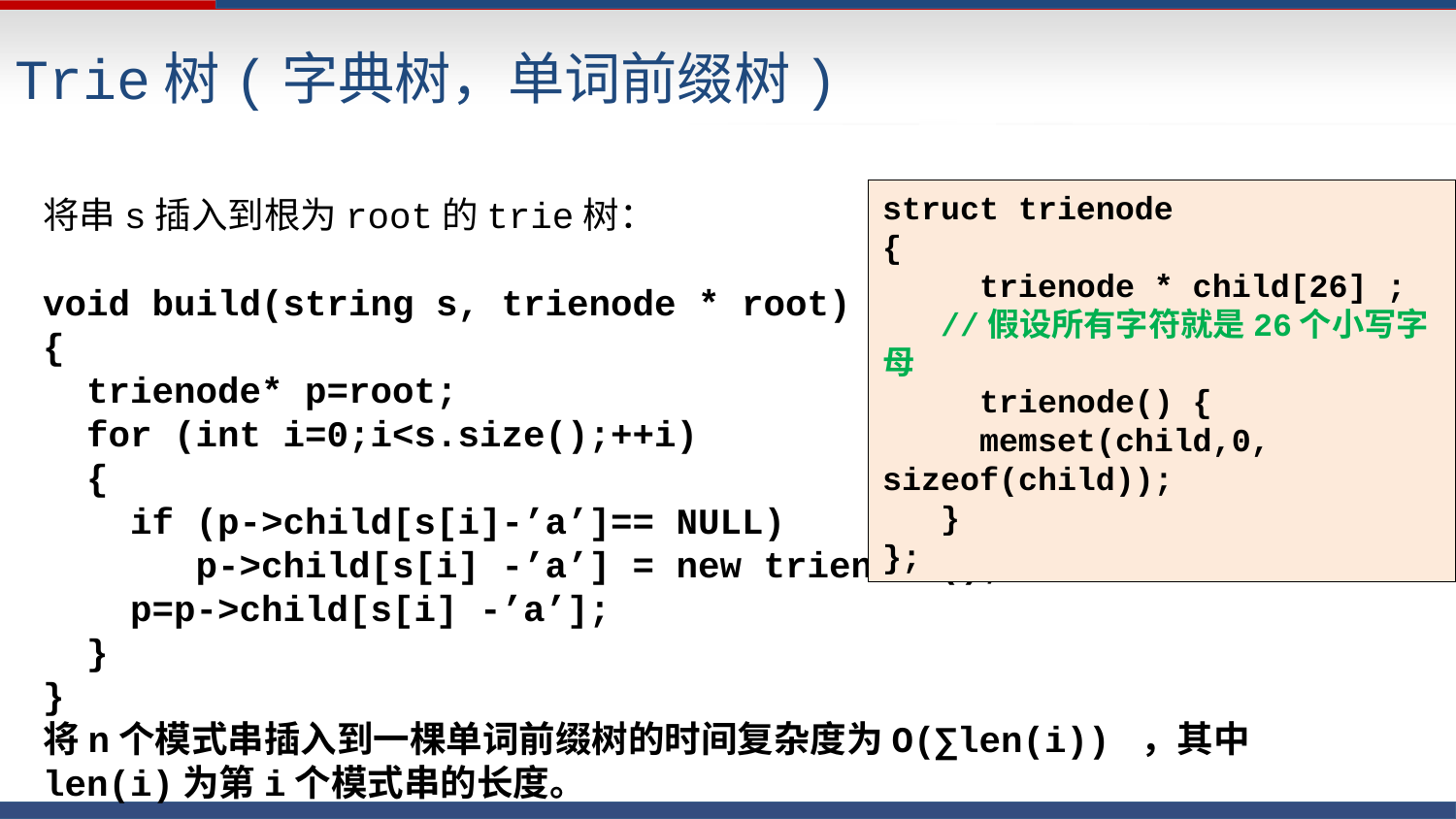

Trie树(字典树，单词前缀树)

将串s插入到根为root的trie树：

void build(string s, trienode * root)
{
  trienode* p=root;
  for (int i=0;i<s.size();++i)
  {
    if (p->child[s[i]-’a’]== NULL)
       p->child[s[i] -’a’] = new trienode();  //初始化新的节点
    p=p->child[s[i] -’a’];
  }
}
将n个模式串插入到一棵单词前缀树的时间复杂度为O(∑len(i)) ，其中len(i)为第i个模式串的长度。
struct trienode
{
     trienode * child[26] ;
   //假设所有字符就是26个小写字母
     trienode() {
     memset(child,0, sizeof(child));
   }
};